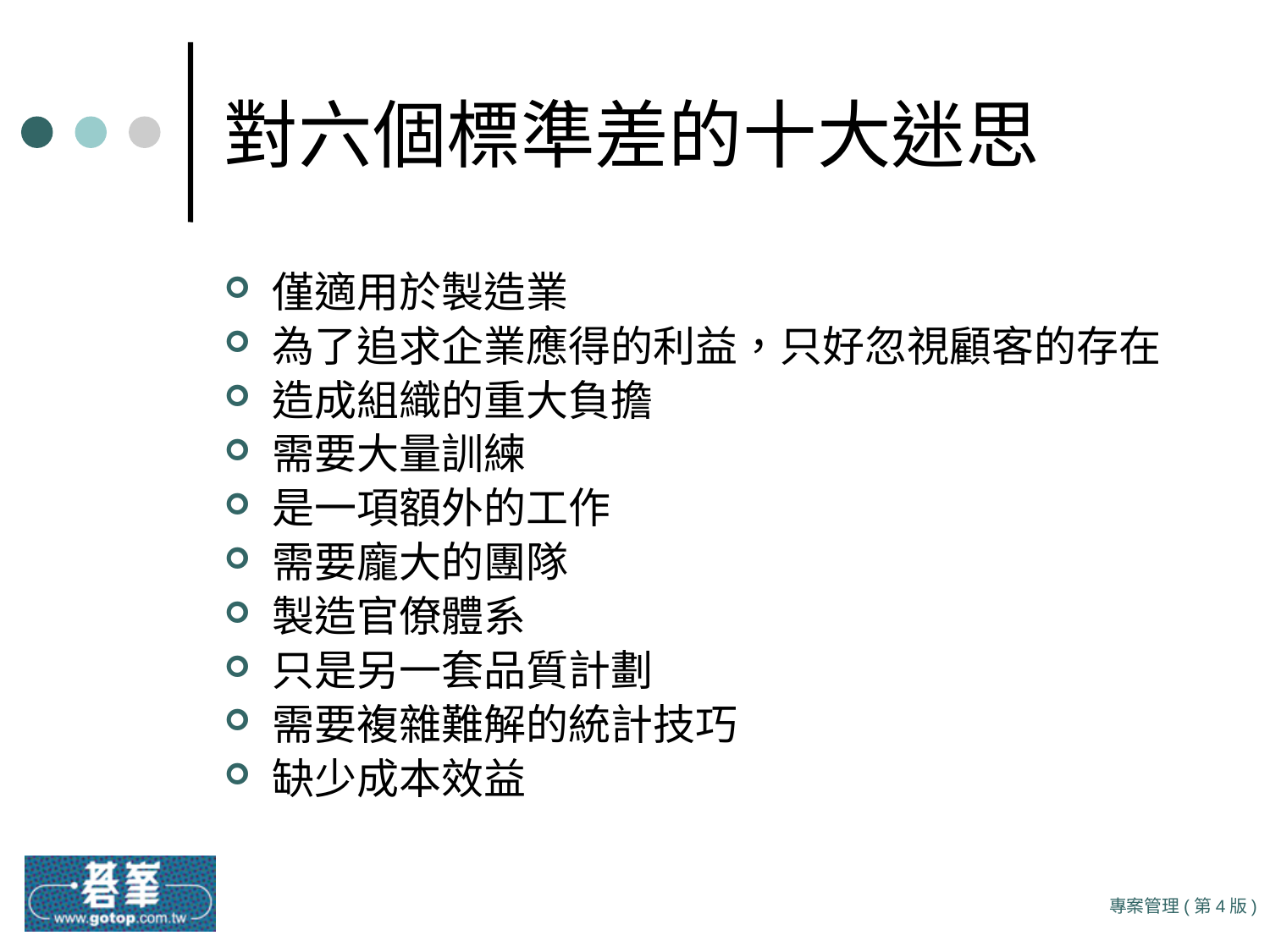

# 對六個標準差的十大迷思
僅適用於製造業
為了追求企業應得的利益，只好忽視顧客的存在
造成組織的重大負擔
需要大量訓練
是一項額外的工作
需要龐大的團隊
製造官僚體系
只是另一套品質計劃
需要複雜難解的統計技巧
缺少成本效益
專案管理(第4版)